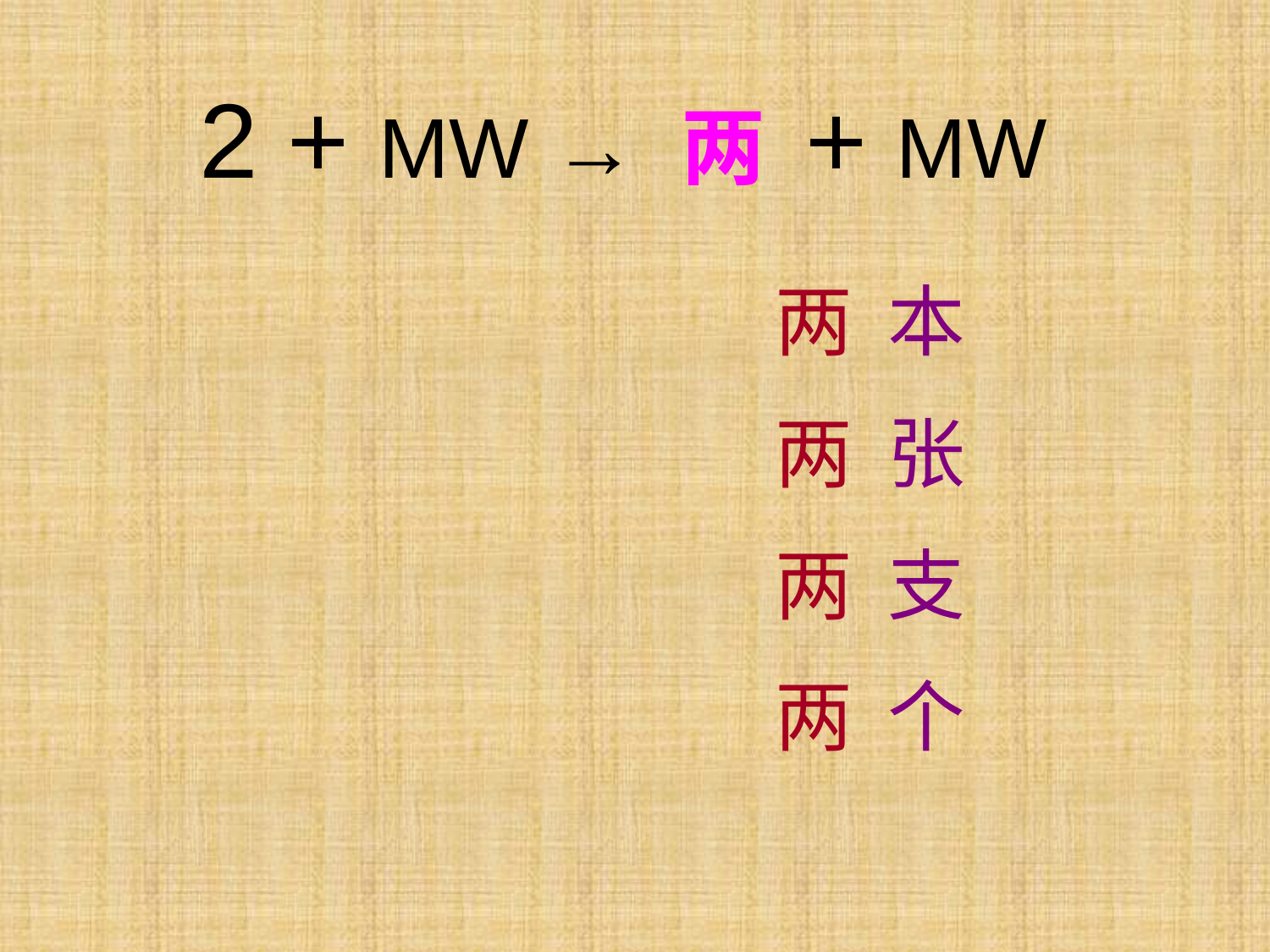

2 + MW → 两 + MW
两  本
两  张
两  支
两  个